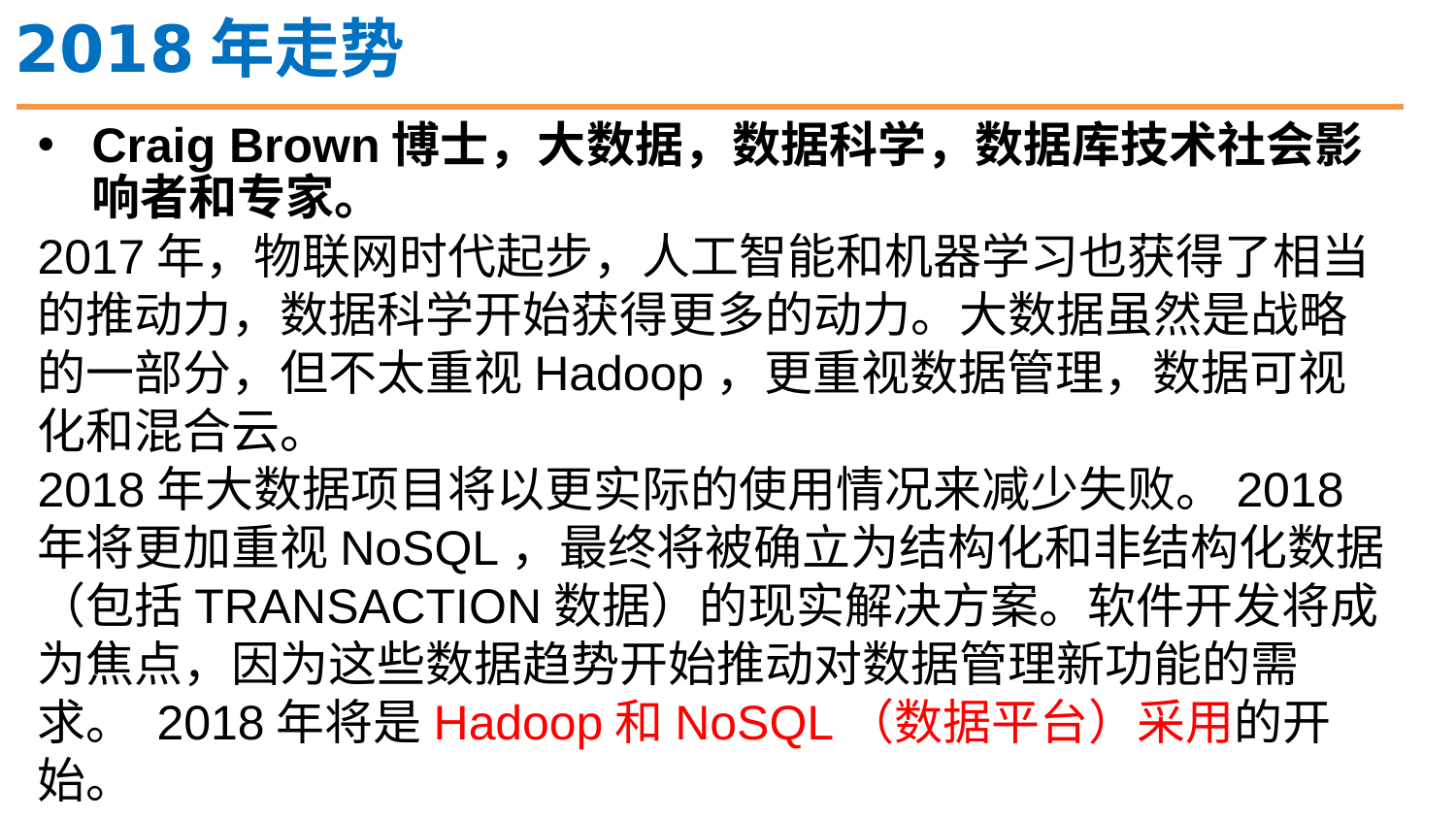

2018年走势
Craig Brown博士，大数据，数据科学，数据库技术社会影响者和专家。
2017年，物联网时代起步，人工智能和机器学习也获得了相当的推动力，数据科学开始获得更多的动力。大数据虽然是战略的一部分，但不太重视Hadoop，更重视数据管理，数据可视化和混合云。
2018年大数据项目将以更实际的使用情况来减少失败。2018年将更加重视NoSQL，最终将被确立为结构化和非结构化数据（包括TRANSACTION数据）的现实解决方案。软件开发将成为焦点，因为这些数据趋势开始推动对数据管理新功能的需求。 2018年将是Hadoop和NoSQL（数据平台）采用的开始。